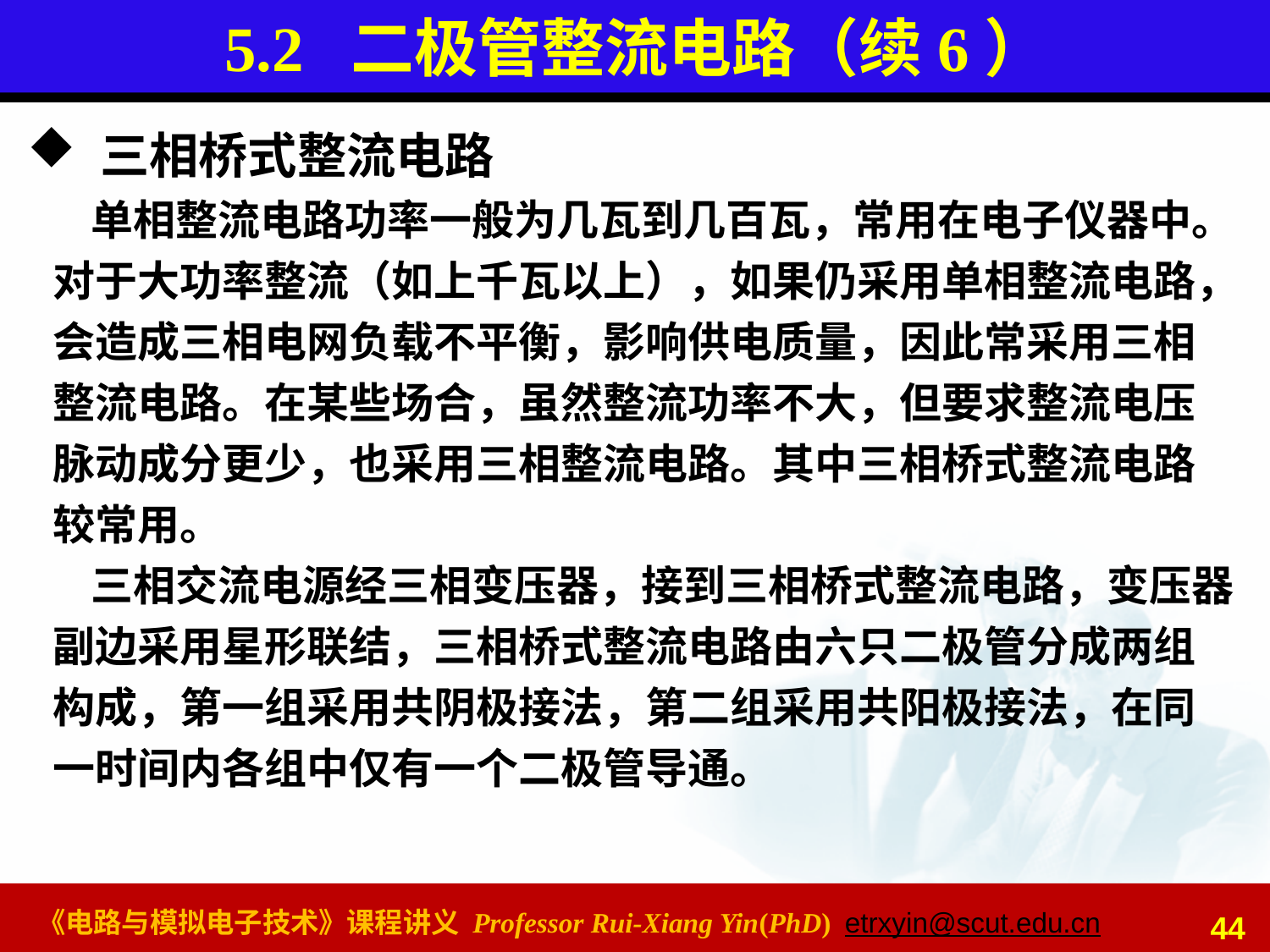

# 5.2  二极管整流电路（续6）
 三相桥式整流电路
单相整流电路功率一般为几瓦到几百瓦，常用在电子仪器中。对于大功率整流（如上千瓦以上），如果仍采用单相整流电路，会造成三相电网负载不平衡，影响供电质量，因此常采用三相整流电路。在某些场合，虽然整流功率不大，但要求整流电压脉动成分更少，也采用三相整流电路。其中三相桥式整流电路较常用。
三相交流电源经三相变压器，接到三相桥式整流电路，变压器副边采用星形联结，三相桥式整流电路由六只二极管分成两组构成，第一组采用共阴极接法，第二组采用共阳极接法，在同一时间内各组中仅有一个二极管导通。
44